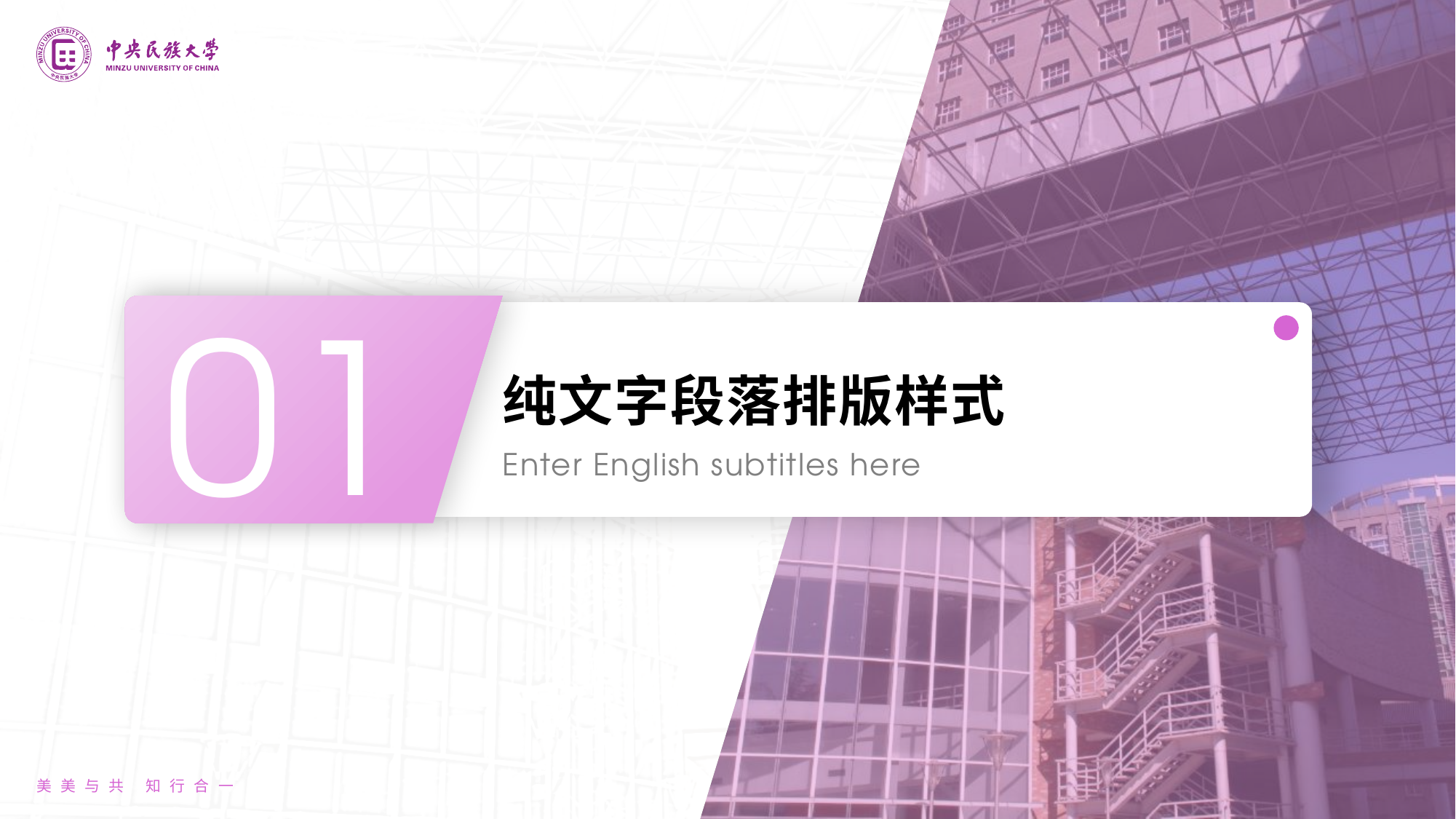

01
# 纯文字段落排版样式
Enter English subtitles here
美美与共 知行合一